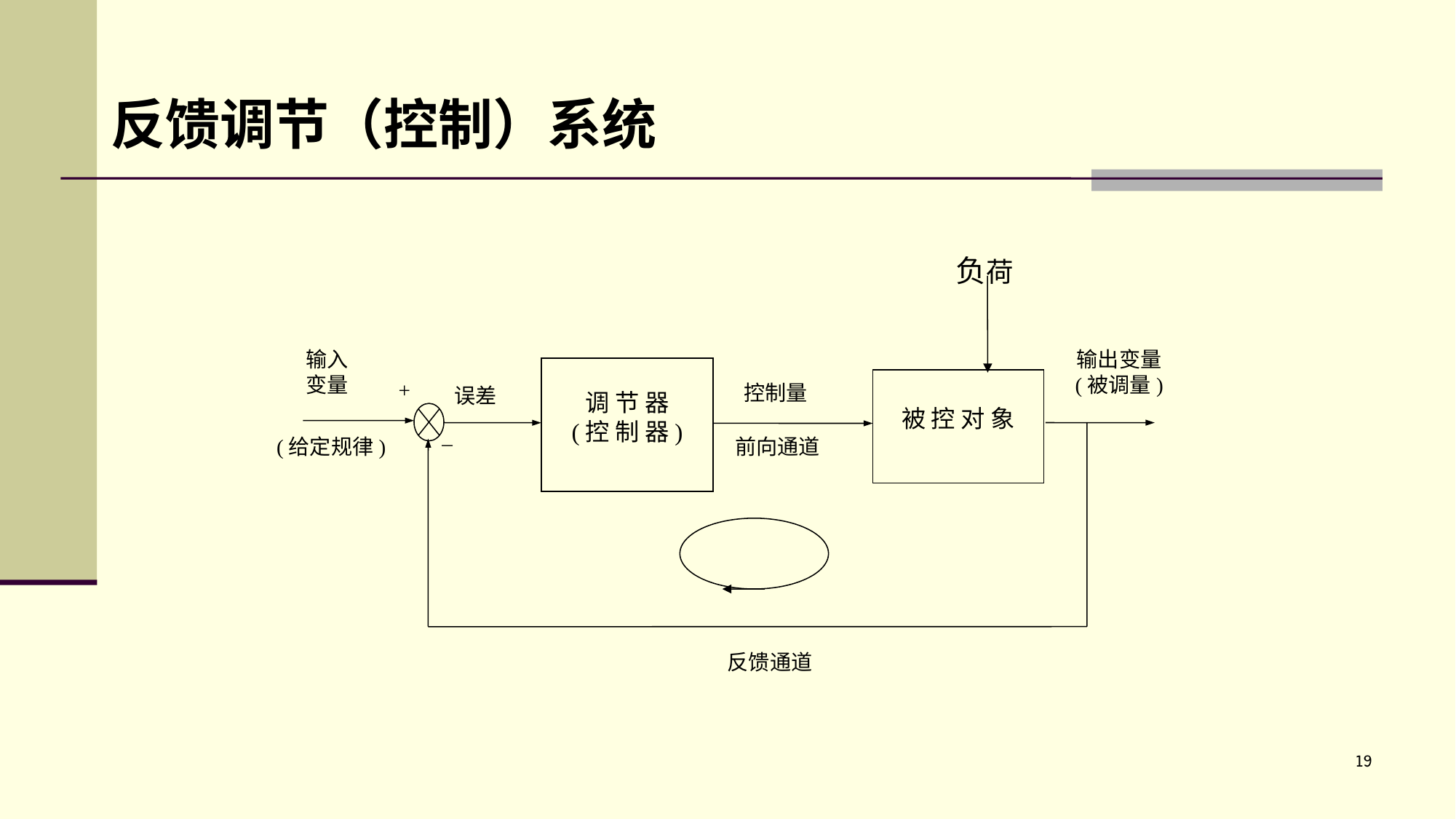

# 反馈调节（控制）系统
负荷
输入
变量
输出变量
(被调量)

被 控 对 象
(给定规律)

+
误差

_

反馈通道

调 节 器
(控 制 器)

控制量

前向通道

19